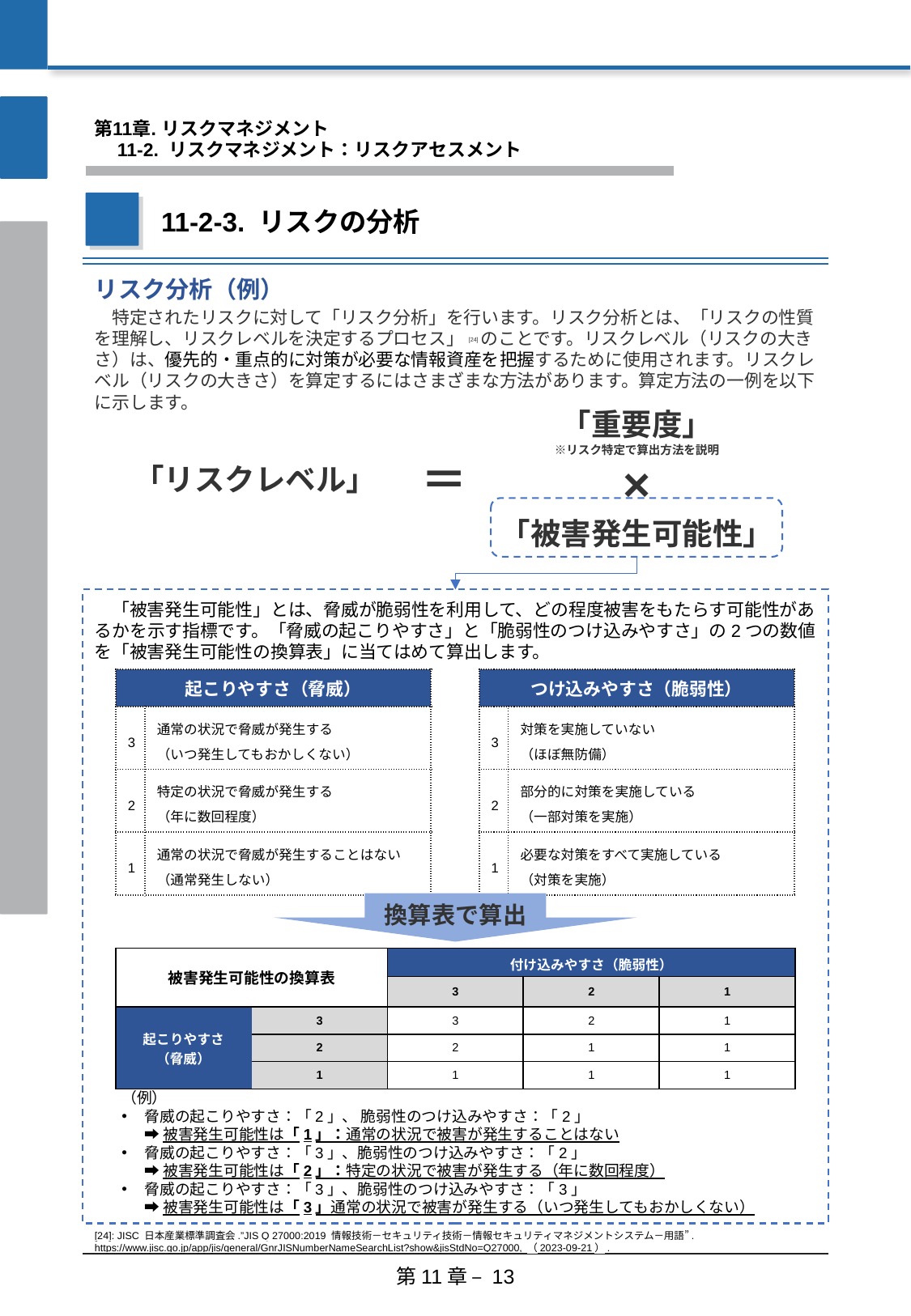

第11章. リスクマネジメント
　11-2. リスクマネジメント：リスクアセスメント
11-2-3. リスクの分析
リスク分析（例）
　特定されたリスクに対して「リスク分析」を行います。リスク分析とは、「リスクの性質を理解し、リスクレベルを決定するプロセス」[24]のことです。リスクレベル（リスクの大きさ）は、優先的・重点的に対策が必要な情報資産を把握するために使用されます。リスクレベル（リスクの大きさ）を算定するにはさまざまな方法があります。算定方法の一例を以下に示します。
「重要度」
※リスク特定で算出方法を説明
「リスクレベル」
＝
×
「被害発生可能性」

　「被害発生可能性」とは、脅威が脆弱性を利用して、どの程度被害をもたらす可能性があるかを示す指標です。「脅威の起こりやすさ」と「脆弱性のつけ込みやすさ」の2つの数値を「被害発生可能性の換算表」に当てはめて算出します。
| 起こりやすさ（脅威） |  |
| --- | --- |
| 3 | 通常の状況で脅威が発生する （いつ発生してもおかしくない） |
| 2 | 特定の状況で脅威が発生する （年に数回程度） |
| 1 | 通常の状況で脅威が発生することはない （通常発生しない） |
| つけ込みやすさ（脆弱性） |  |
| --- | --- |
| 3 | 対策を実施していない （ほぼ無防備） |
| 2 | 部分的に対策を実施している （一部対策を実施） |
| 1 | 必要な対策をすべて実施している （対策を実施） |

換算表で算出
| 被害発生可能性の換算表 |  | 付け込みやすさ（脆弱性） |  |  |
| --- | --- | --- | --- | --- |
|  |  | 3 | 2 | 1 |
| 起こりやすさ （脅威） | 3 | 3 | 2 | 1 |
|  | 2 | 2 | 1 | 1 |
|  | 1 | 1 | 1 | 1 |
（例）
脅威の起こりやすさ：「2」、 脆弱性のつけ込みやすさ：「2」
➡ 被害発生可能性は「1」：通常の状況で被害が発生することはない
脅威の起こりやすさ：「3」、脆弱性のつけ込みやすさ：「2」
➡ 被害発生可能性は「2」：特定の状況で被害が発生する（年に数回程度）
脅威の起こりやすさ：「3」、脆弱性のつけ込みやすさ：「3」
➡ 被害発生可能性は「3」通常の状況で被害が発生する（いつ発生してもおかしくない）
[24]: JISC 日本産業標準調査会.”JIS Q 27000:2019 情報技術－セキュリティ技術－情報セキュリティマネジメントシステム－用語”. https://www.jisc.go.jp/app/jis/general/GnrJISNumberNameSearchList?show&jisStdNo=Q27000, （2023-09-21）.
第11章 – 13